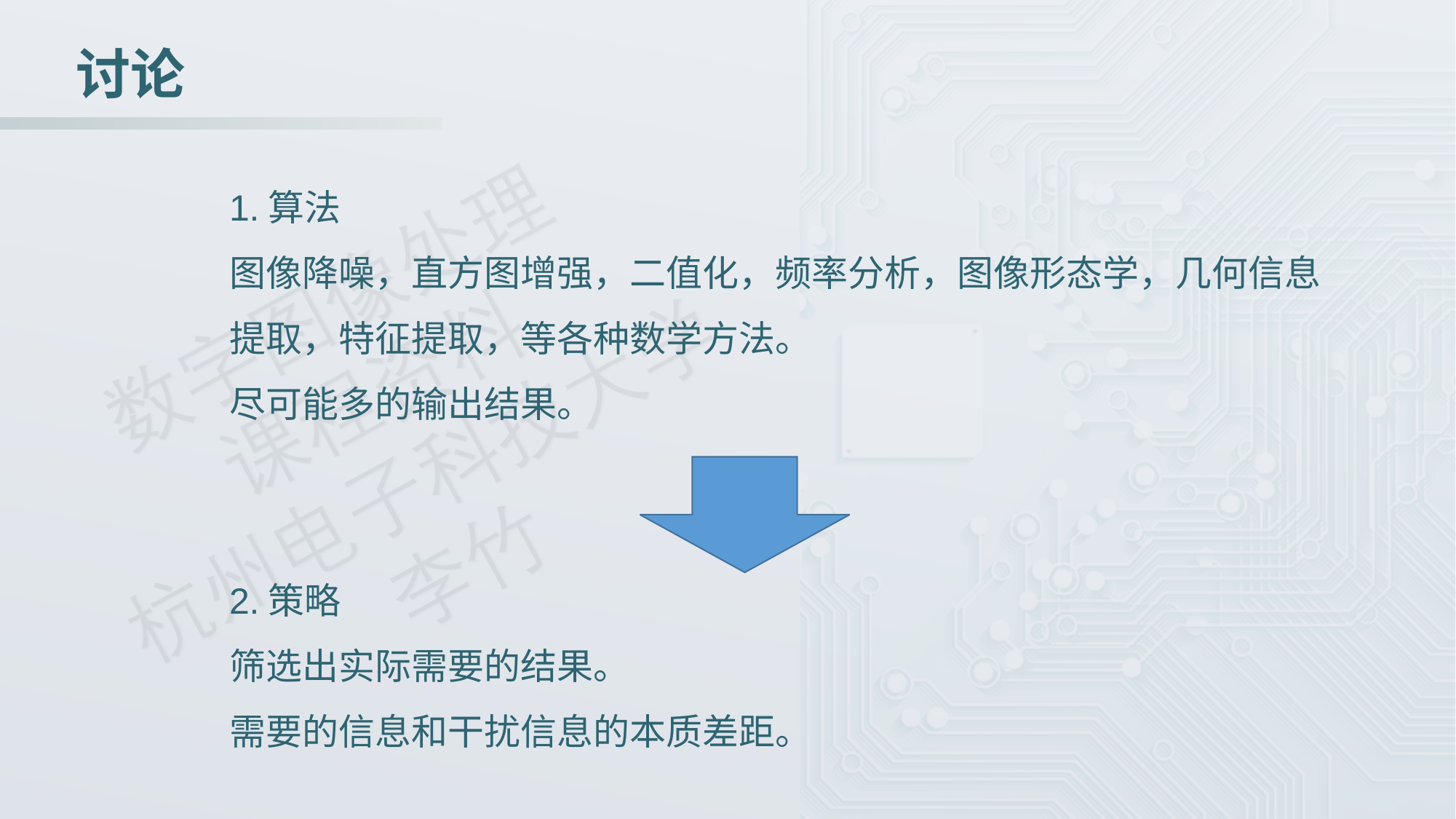

讨论

1.算法
图像降噪，直方图增强，二值化，频率分析，图像形态学，几何信息提取，特征提取，等各种数学方法。
尽可能多的输出结果。

2.策略
筛选出实际需要的结果。
需要的信息和干扰信息的本质差距。